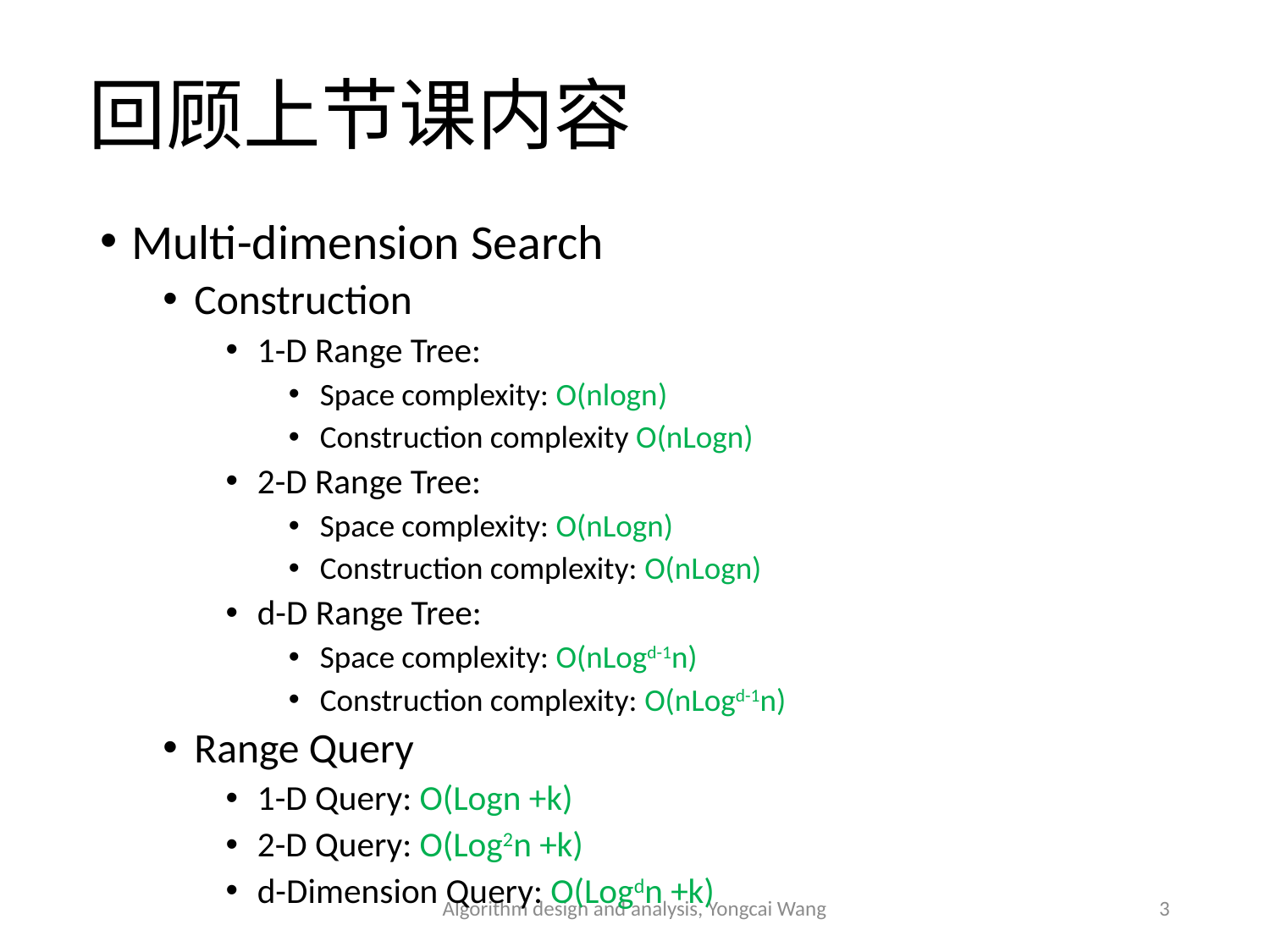

# 回顾上节课内容
Multi-dimension Search
Construction
1-D Range Tree:
Space complexity: O(nlogn)
Construction complexity O(nLogn)
2-D Range Tree:
Space complexity: O(nLogn)
Construction complexity: O(nLogn)
d-D Range Tree:
Space complexity: O(nLogd-1n)
Construction complexity: O(nLogd-1n)
Range Query
1-D Query: O(Logn +k)
2-D Query: O(Log2n +k)
d-Dimension Query: O(Logdn +k)

Algorithm design and analysis, Yongcai Wang
3